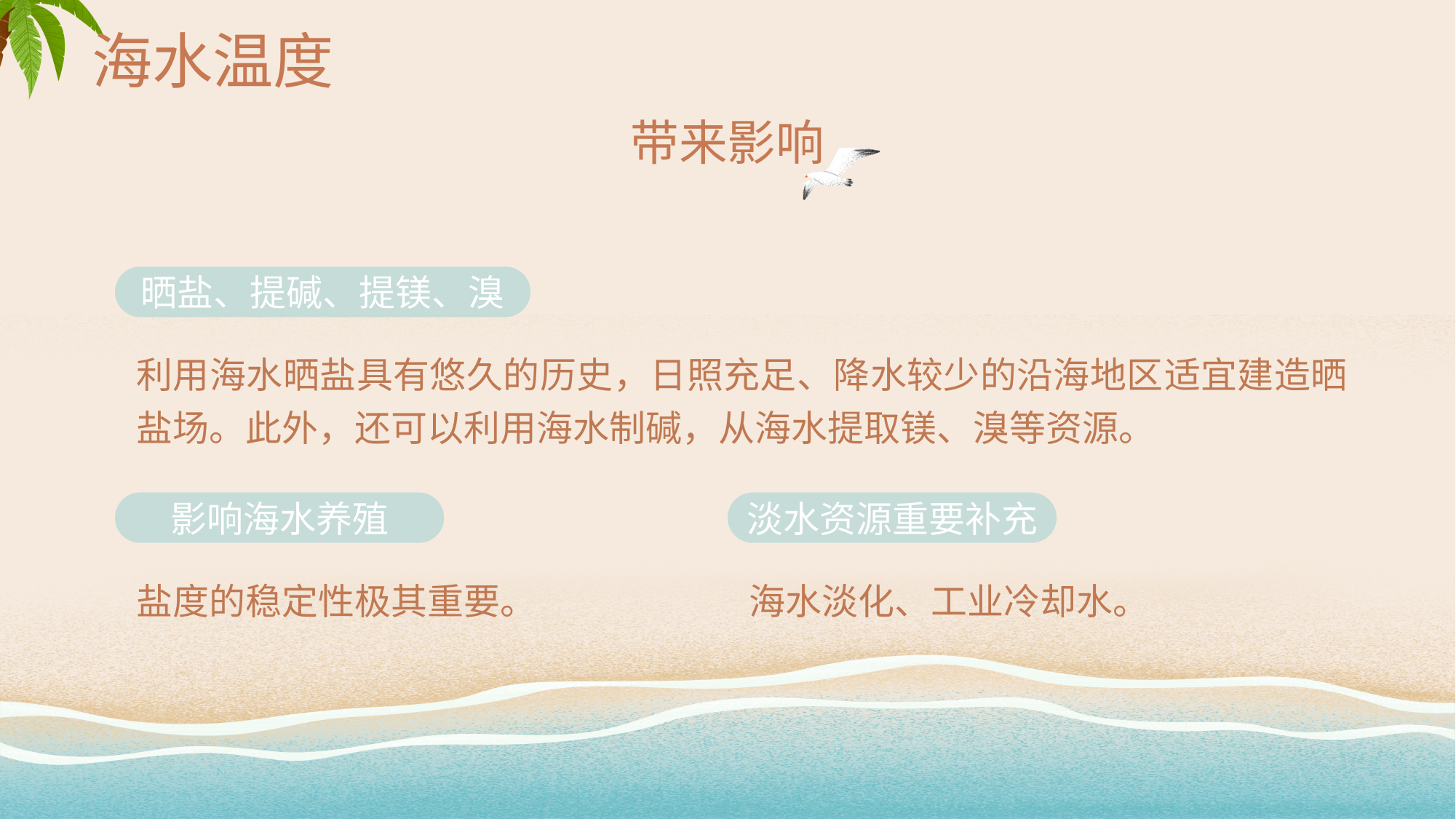

# 海水温度
带来影响
晒盐、提碱、提镁、溴
利用海水晒盐具有悠久的历史，日照充足、降水较少的沿海地区适宜建造晒盐场。此外，还可以利用海水制碱，从海水提取镁、溴等资源。
影响海水养殖
淡水资源重要补充
盐度的稳定性极其重要。
海水淡化、工业冷却水。